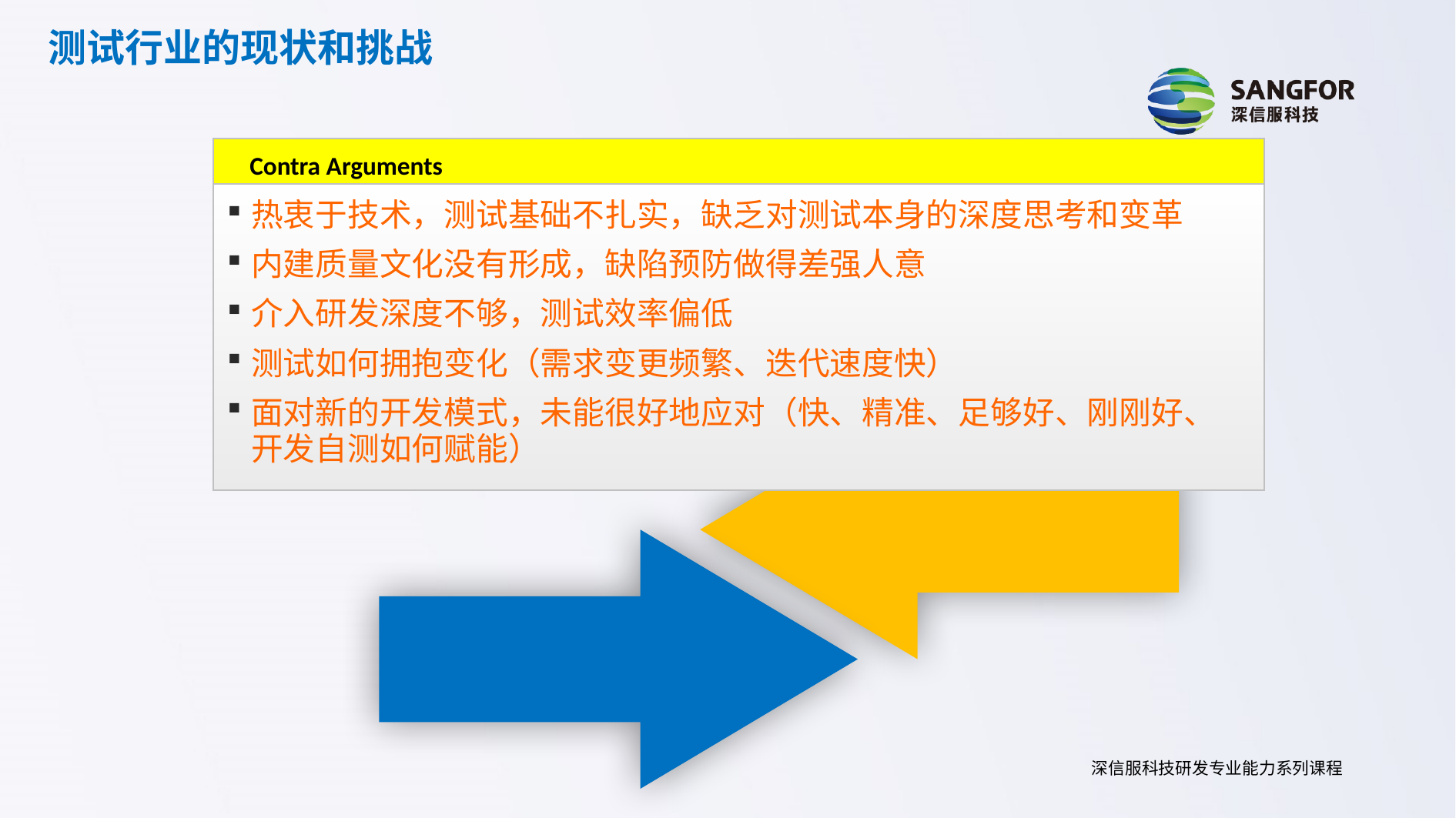

测试行业的现状和挑战
Contra Arguments
热衷于技术，测试基础不扎实，缺乏对测试本身的深度思考和变革
内建质量文化没有形成，缺陷预防做得差强人意
介入研发深度不够，测试效率偏低
测试如何拥抱变化（需求变更频繁、迭代速度快）
面对新的开发模式，未能很好地应对（快、精准、足够好、刚刚好、开发自测如何赋能）